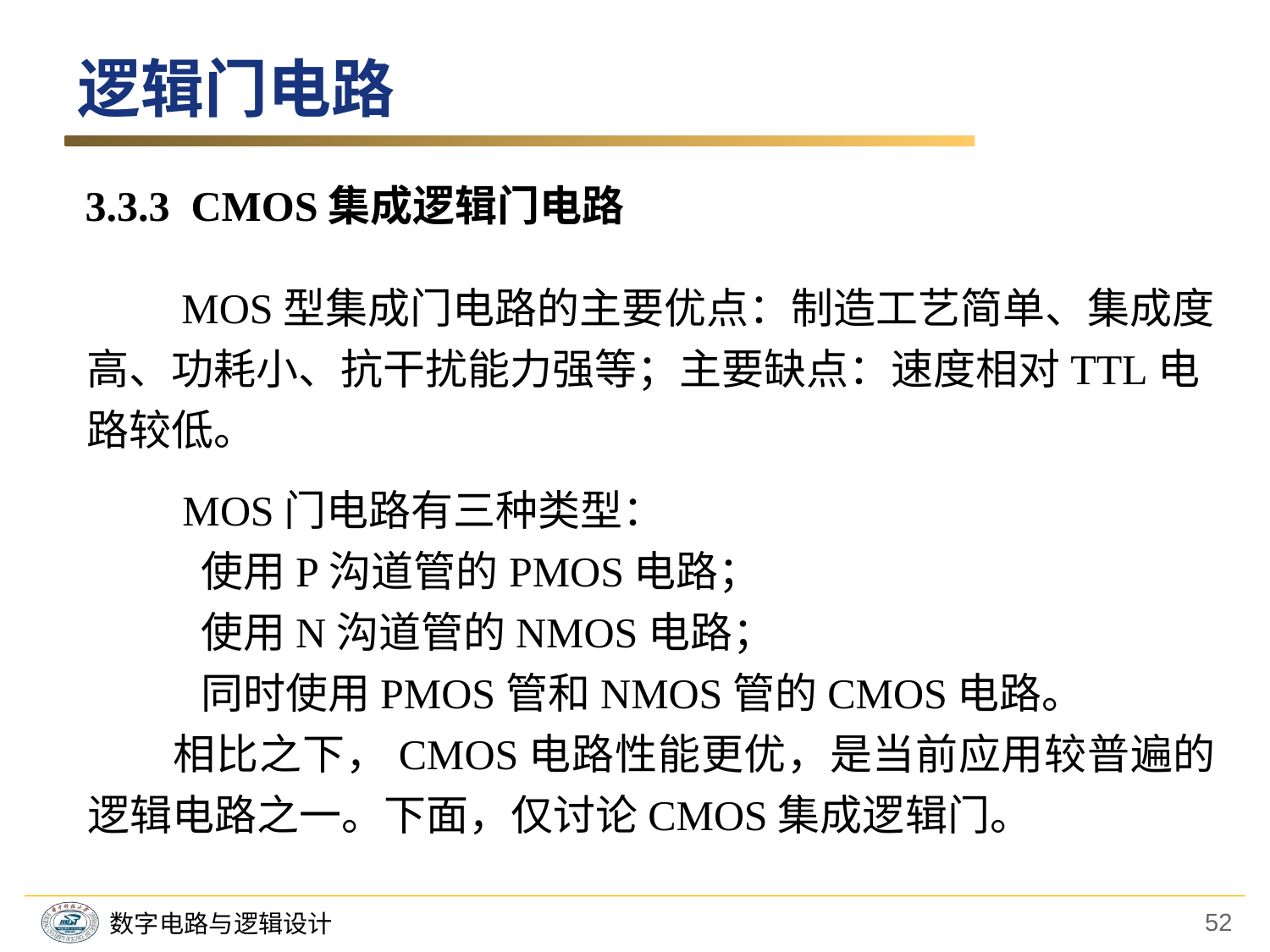

逻辑门电路
3.3.3  CMOS集成逻辑门电路
　　MOS型集成门电路的主要优点：制造工艺简单、集成度高、功耗小、抗干扰能力强等；主要缺点：速度相对TTL电路较低。
　　MOS门电路有三种类型：
　　   使用P沟道管的PMOS电路；
　　   使用N沟道管的NMOS电路；
　　   同时使用PMOS管和NMOS管的CMOS电路。
　　相比之下，CMOS电路性能更优，是当前应用较普遍的逻辑电路之一。下面，仅讨论CMOS集成逻辑门。
52
数字电路与逻辑设计